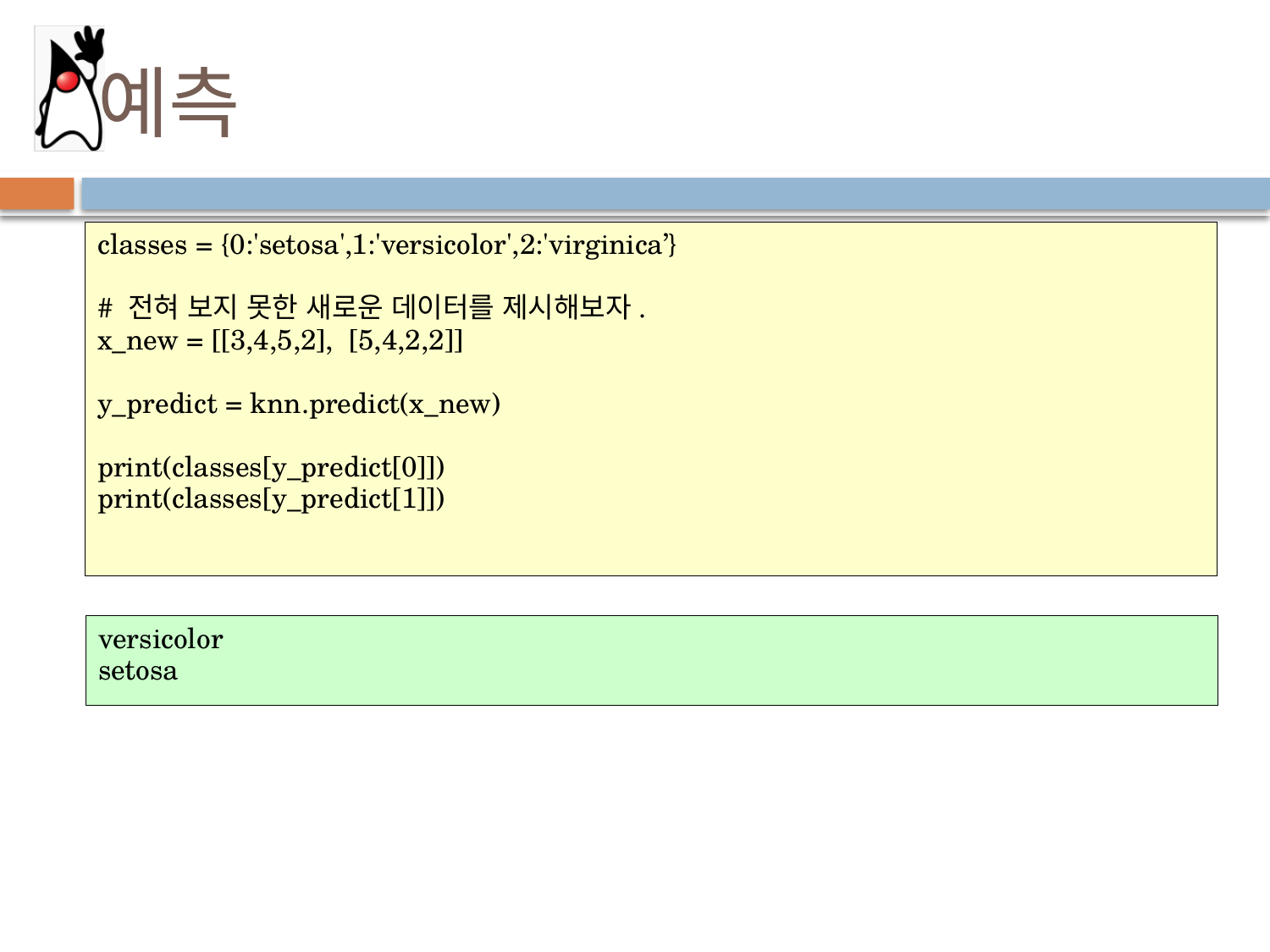

# 예측
classes = {0:'setosa',1:'versicolor',2:'virginica’}

# 전혀 보지 못한 새로운 데이터를 제시해보자.
x_new = [[3,4,5,2],  [5,4,2,2]]

y_predict = knn.predict(x_new)

print(classes[y_predict[0]])
print(classes[y_predict[1]])
versicolor
setosa